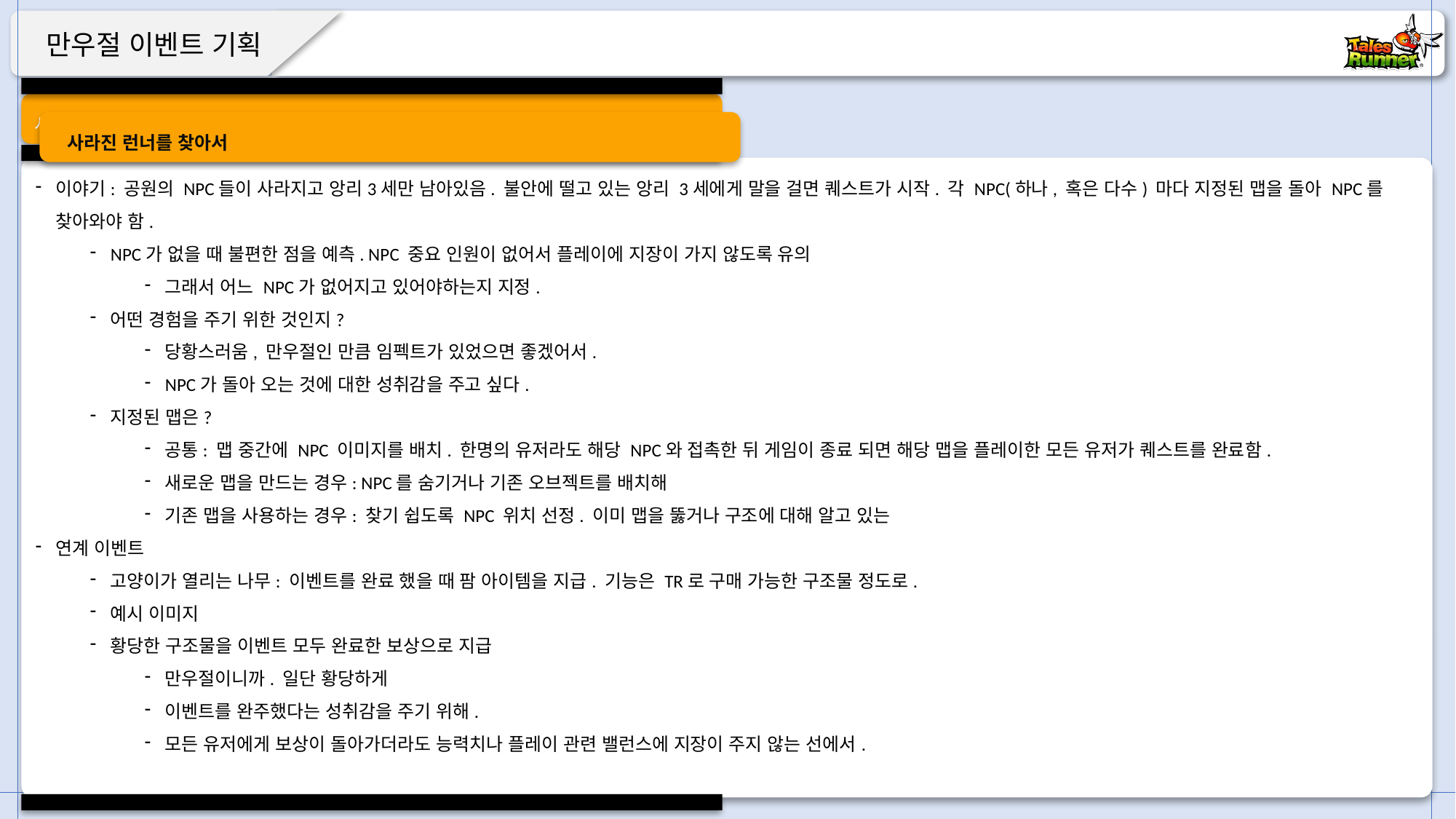

사라진 런너를 찾아서
  사라진 런너를 찾아서

이야기: 공원의 NPC들이 사라지고 앙리3세만 남아있음. 불안에 떨고 있는 앙리 3세에게 말을 걸면 퀘스트가 시작. 각 NPC(하나, 혹은 다수) 마다 지정된 맵을 돌아 NPC를 찾아와야 함.
NPC가 없을 때 불편한 점을 예측. NPC 중요 인원이 없어서 플레이에 지장이 가지 않도록 유의
그래서 어느 NPC가 없어지고 있어야하는지 지정.
어떤 경험을 주기 위한 것인지?
당황스러움, 만우절인 만큼 임펙트가 있었으면 좋겠어서.
NPC가 돌아 오는 것에 대한 성취감을 주고 싶다.
지정된 맵은?
공통: 맵 중간에 NPC 이미지를 배치. 한명의 유저라도 해당 NPC와 접촉한 뒤 게임이 종료 되면 해당 맵을 플레이한 모든 유저가 퀘스트를 완료함.
새로운 맵을 만드는 경우: NPC를 숨기거나 기존 오브젝트를 배치해
기존 맵을 사용하는 경우: 찾기 쉽도록 NPC 위치 선정. 이미 맵을 뚫거나 구조에 대해 알고 있는
연계 이벤트
고양이가 열리는 나무: 이벤트를 완료 했을 때 팜 아이템을 지급. 기능은 TR로 구매 가능한 구조물 정도로.
예시 이미지
황당한 구조물을 이벤트 모두 완료한 보상으로 지급
만우절이니까. 일단 황당하게
이벤트를 완주했다는 성취감을 주기 위해.
모든 유저에게 보상이 돌아가더라도 능력치나 플레이 관련 밸런스에 지장이 주지 않는 선에서.